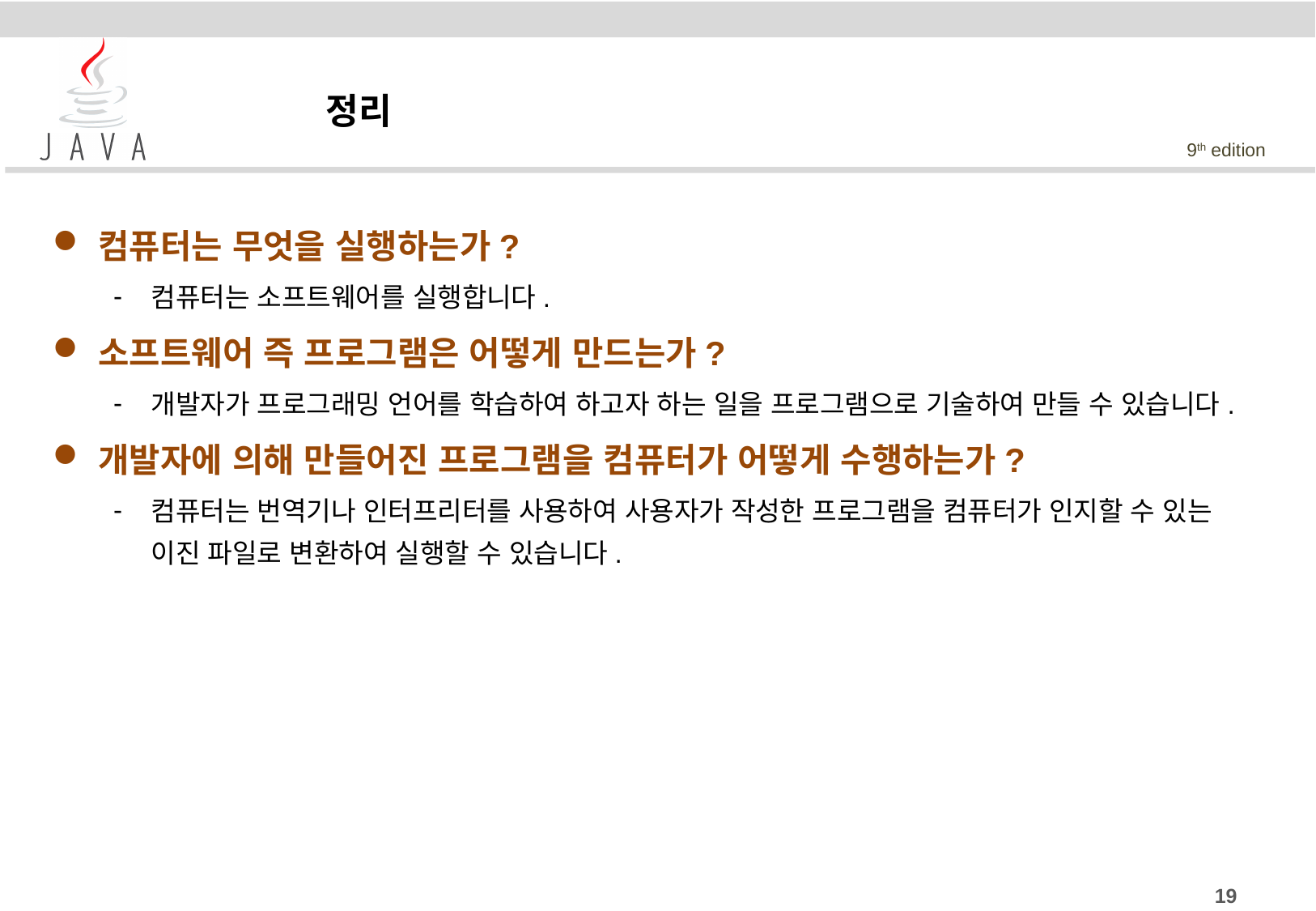

정리
컴퓨터는 무엇을 실행하는가?
컴퓨터는 소프트웨어를 실행합니다.
소프트웨어 즉 프로그램은 어떻게 만드는가?
개발자가 프로그래밍 언어를 학습하여 하고자 하는 일을 프로그램으로 기술하여 만들 수 있습니다.
개발자에 의해 만들어진 프로그램을 컴퓨터가 어떻게 수행하는가?
컴퓨터는 번역기나 인터프리터를 사용하여 사용자가 작성한 프로그램을 컴퓨터가 인지할 수 있는 이진 파일로 변환하여 실행할 수 있습니다.
19